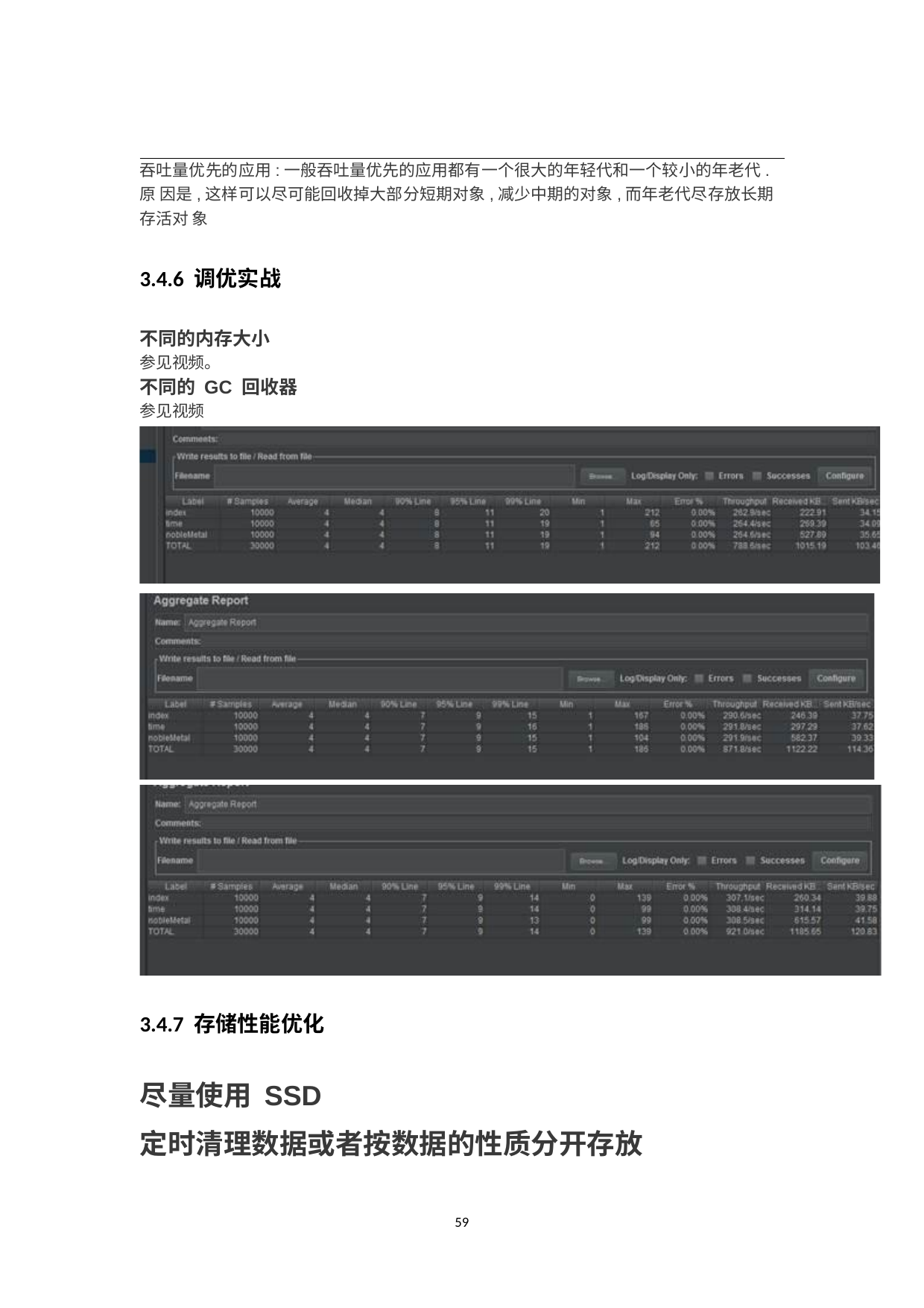

吞吐量优先的应用:一般吞吐量优先的应用都有一个很大的年轻代和一个较小的年老代.原 因是,这样可以尽可能回收掉大部分短期对象,减少中期的对象,而年老代尽存放长期存活对 象

3.4.6 调优实战

不同的内存大小
参见视频。
不同的 GC 回收器
参见视频

3.4.7 存储性能优化

尽量使用 SSD
定时清理数据或者按数据的性质分开存放
59